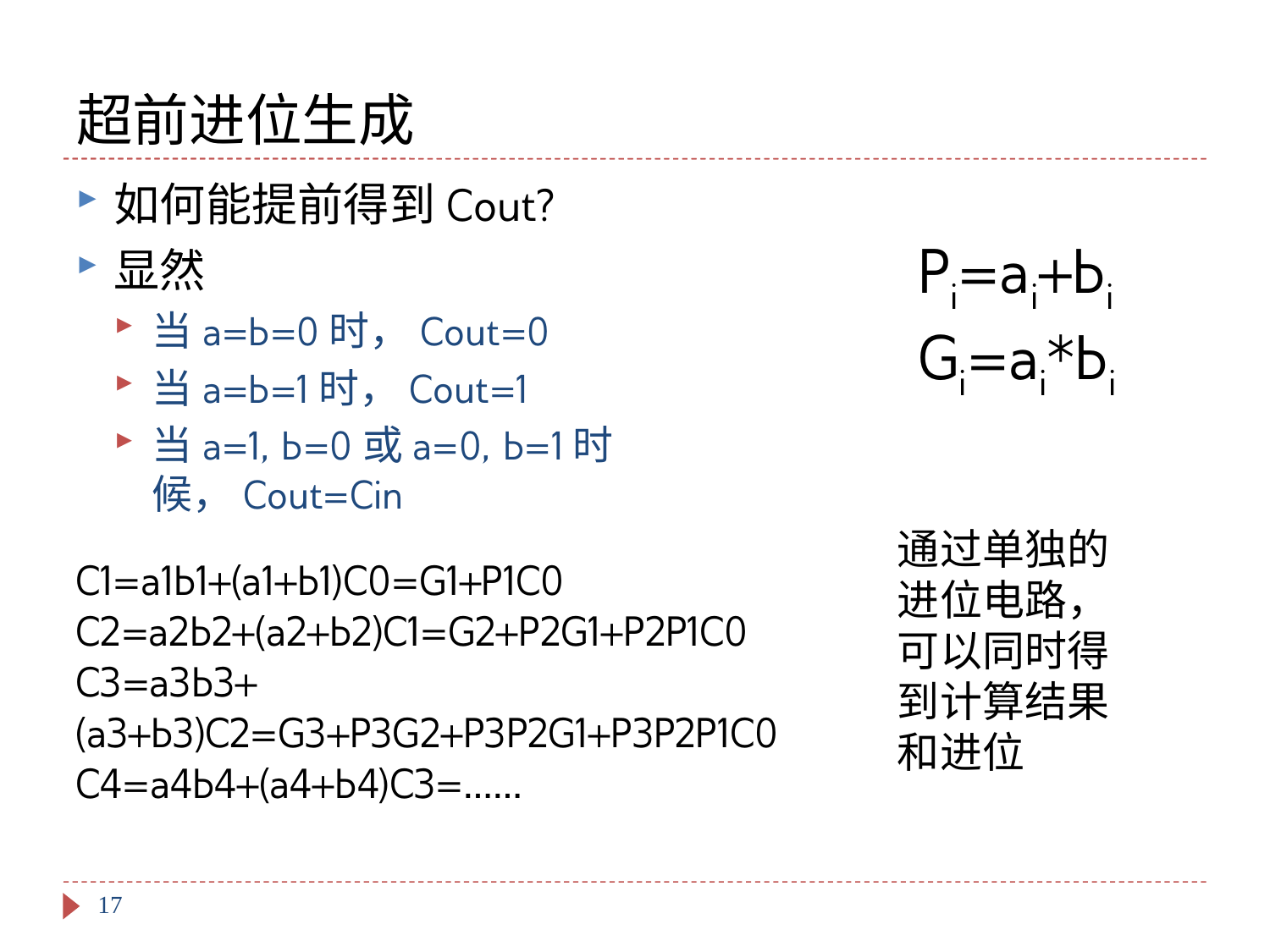

# 超前进位生成
如何能提前得到Cout?
显然
当a=b=0时，Cout=0
当a=b=1时，Cout=1
当a=1, b=0或a=0, b=1时候，Cout=Cin
Pi=ai+bi
Gi=ai*bi
通过单独的进位电路，可以同时得到计算结果和进位
C1=a1b1+(a1+b1)C0=G1+P1C0
C2=a2b2+(a2+b2)C1=G2+P2G1+P2P1C0
C3=a3b3+(a3+b3)C2=G3+P3G2+P3P2G1+P3P2P1C0
C4=a4b4+(a4+b4)C3=……
17